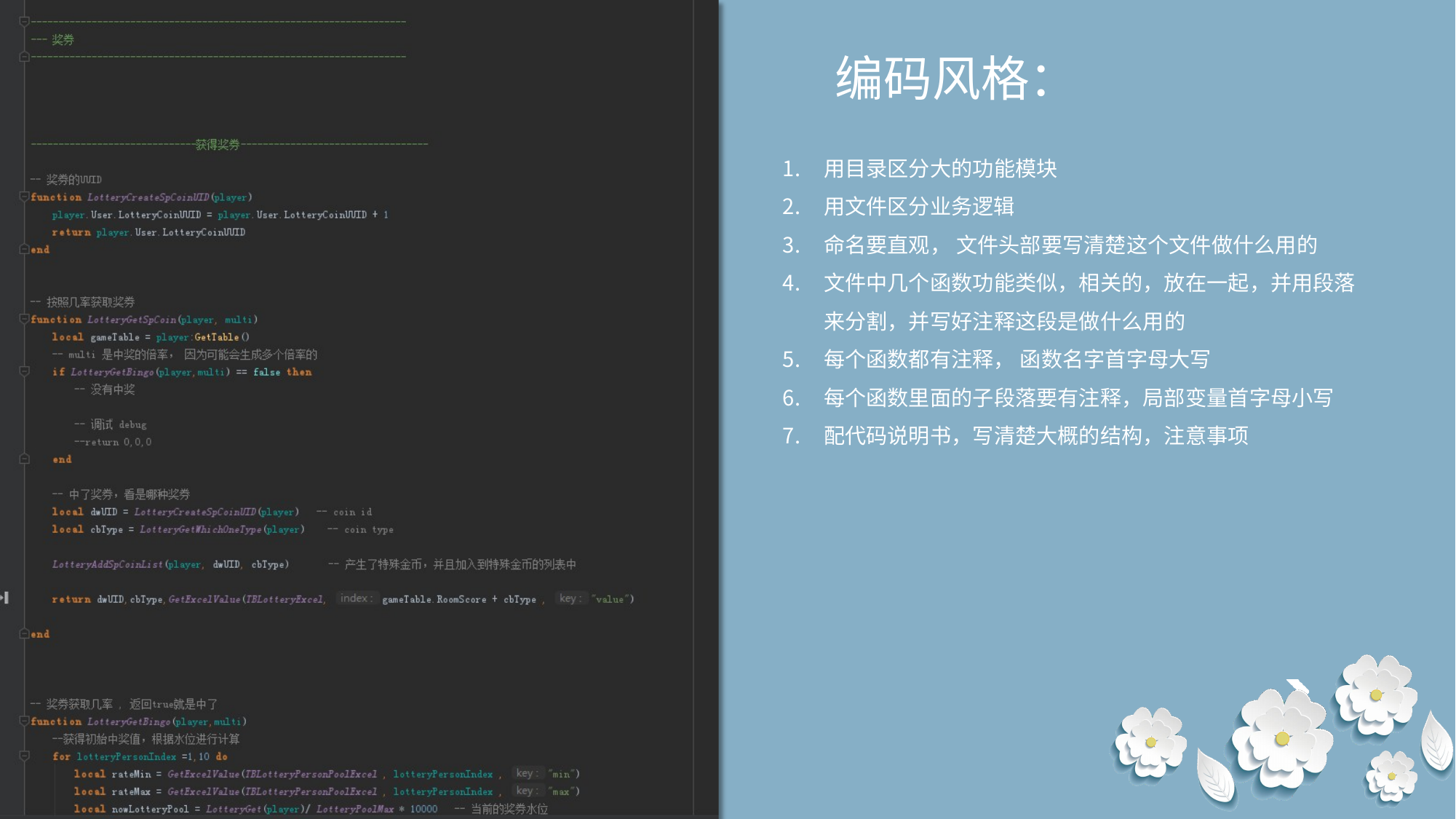

# 编码风格：

用目录区分大的功能模块
用文件区分业务逻辑
命名要直观， 文件头部要写清楚这个文件做什么用的
文件中几个函数功能类似，相关的，放在一起，并用段落
来分割，并写好注释这段是做什么用的
每个函数都有注释， 函数名字首字母大写
每个函数里面的子段落要有注释，局部变量首字母小写
配代码说明书，写清楚大概的结构，注意事项